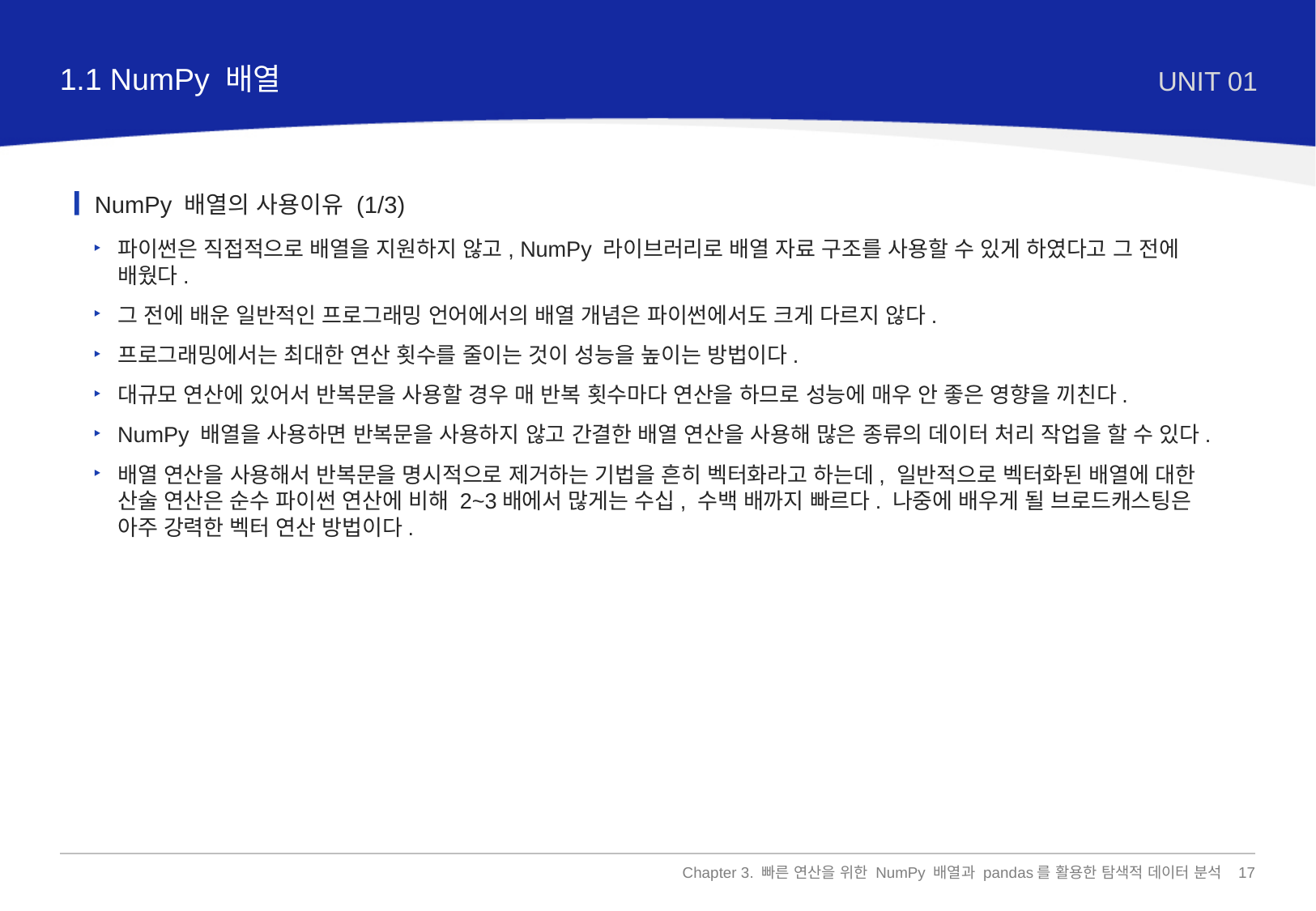

1.1 NumPy 배열
UNIT 01
NumPy 배열의 사용이유 (1/3)

파이썬은 직접적으로 배열을 지원하지 않고, NumPy 라이브러리로 배열 자료 구조를 사용할 수 있게 하였다고 그 전에 배웠다.
그 전에 배운 일반적인 프로그래밍 언어에서의 배열 개념은 파이썬에서도 크게 다르지 않다.
프로그래밍에서는 최대한 연산 횟수를 줄이는 것이 성능을 높이는 방법이다.
대규모 연산에 있어서 반복문을 사용할 경우 매 반복 횟수마다 연산을 하므로 성능에 매우 안 좋은 영향을 끼친다.
NumPy 배열을 사용하면 반복문을 사용하지 않고 간결한 배열 연산을 사용해 많은 종류의 데이터 처리 작업을 할 수 있다.
배열 연산을 사용해서 반복문을 명시적으로 제거하는 기법을 흔히 벡터화라고 하는데, 일반적으로 벡터화된 배열에 대한 산술 연산은 순수 파이썬 연산에 비해 2~3배에서 많게는 수십, 수백 배까지 빠르다. 나중에 배우게 될 브로드캐스팅은 아주 강력한 벡터 연산 방법이다.